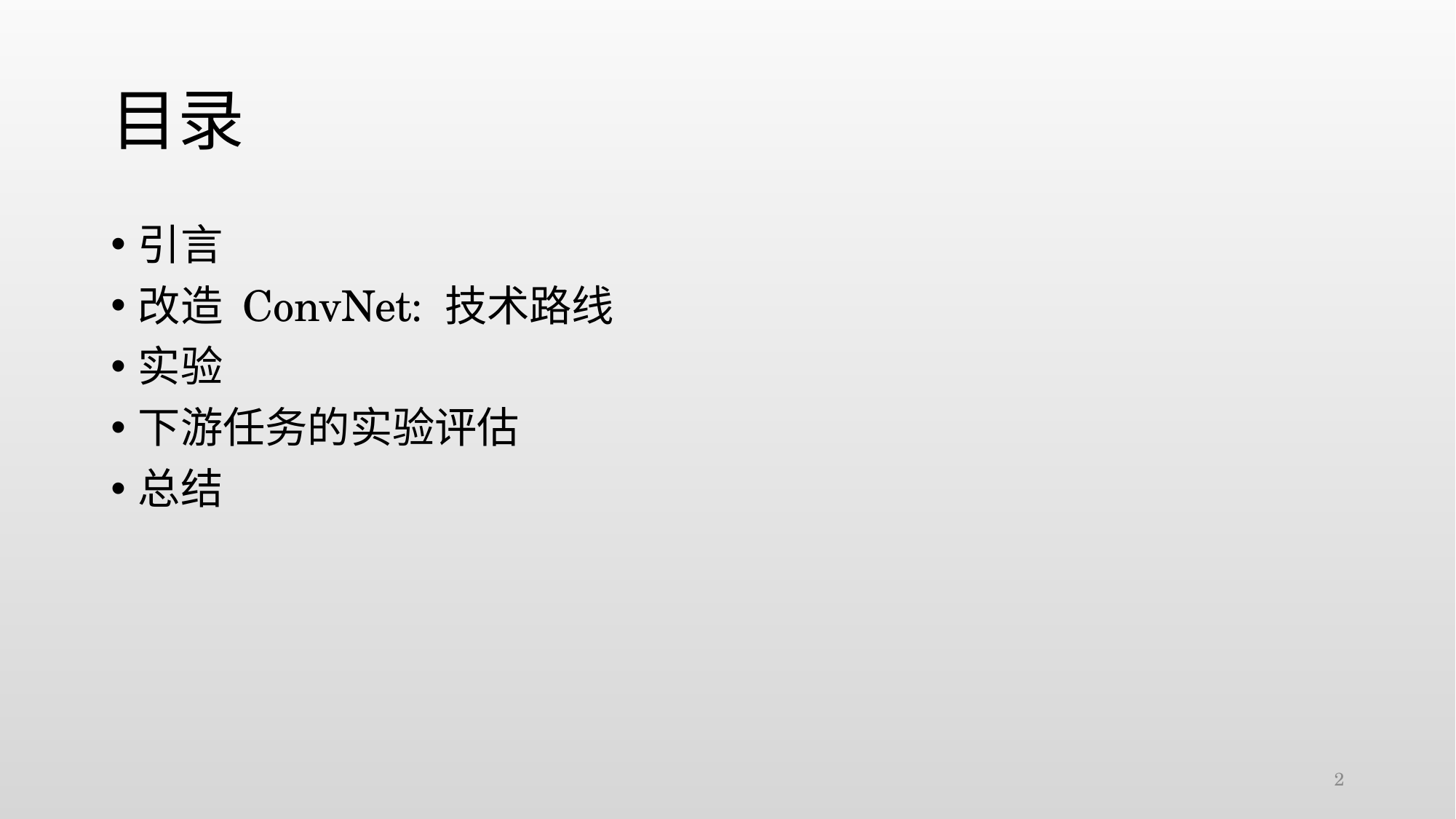

# 目录
引言
改造 ConvNet: 技术路线
实验
下游任务的实验评估
总结
2